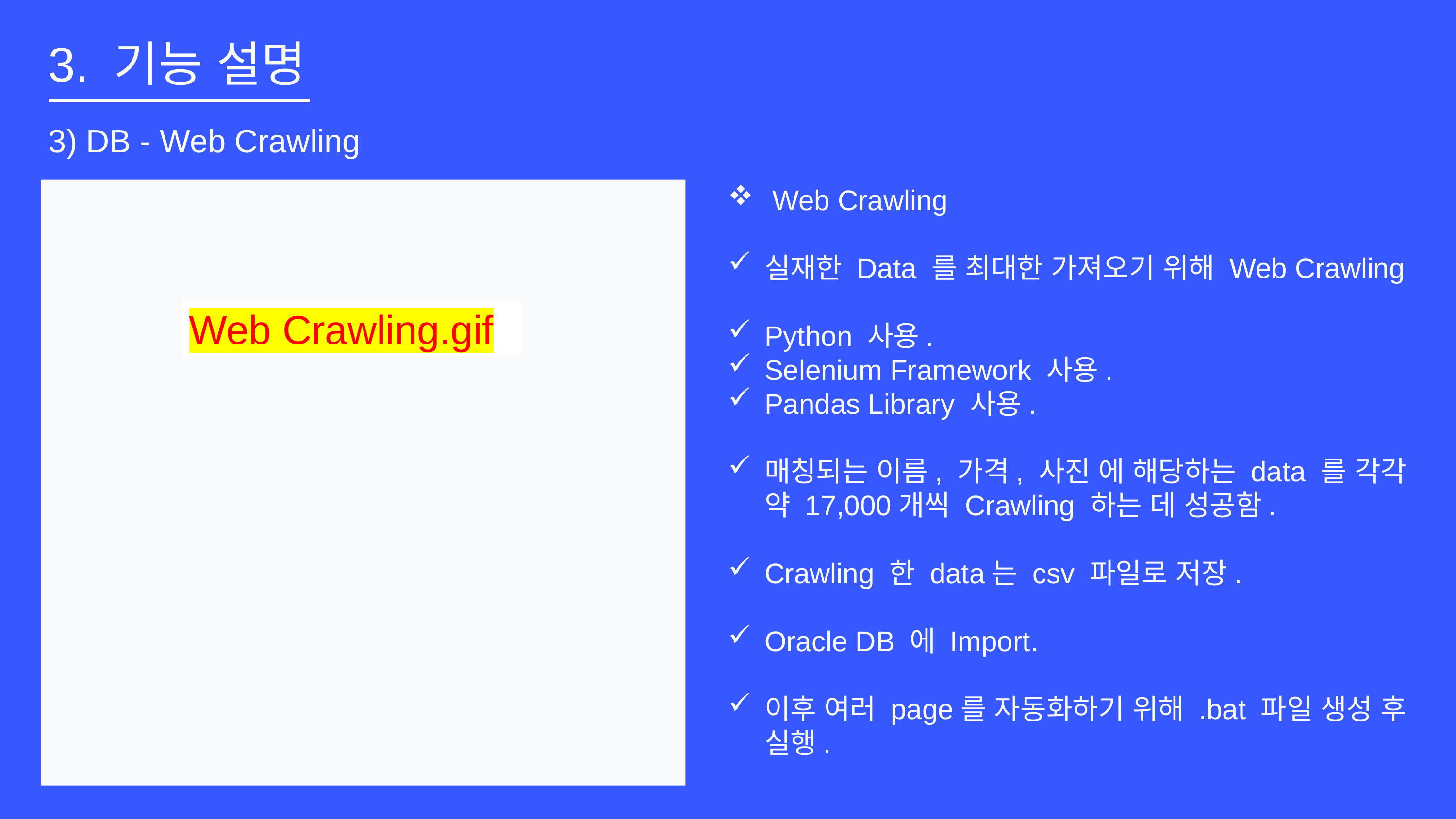

3. 기능 설명
3) DB - Web Crawling

 Web Crawling

실재한 Data 를 최대한 가져오기 위해 Web Crawling

Python 사용.
Selenium Framework 사용.
Pandas Library 사용.

매칭되는 이름, 가격, 사진 에 해당하는 data 를 각각 약 17,000개씩 Crawling 하는 데 성공함.

Crawling 한 data는 csv 파일로 저장.

Oracle DB 에 Import.

이후 여러 page를 자동화하기 위해 .bat 파일 생성 후 실행.
Web Crawling.gif